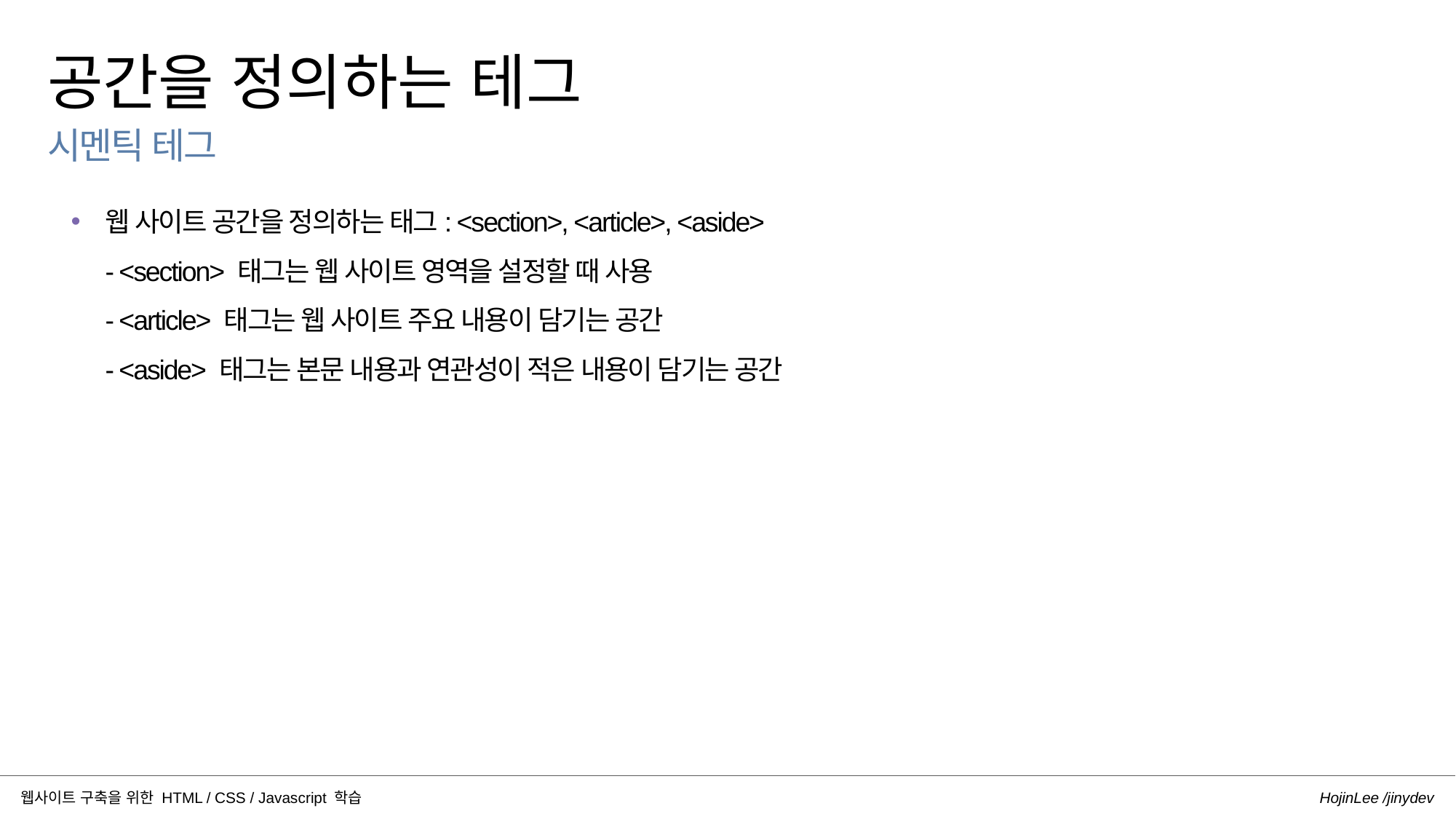

공간을 정의하는 테그
시멘틱 테그
웹 사이트 공간을 정의하는 태그: <section>, <article>, <aside>
- <section> 태그는 웹 사이트 영역을 설정할 때 사용
- <article> 태그는 웹 사이트 주요 내용이 담기는 공간
- <aside> 태그는 본문 내용과 연관성이 적은 내용이 담기는 공간
HojinLee /jinydev
웹사이트 구축을 위한 HTML / CSS / Javascript 학습